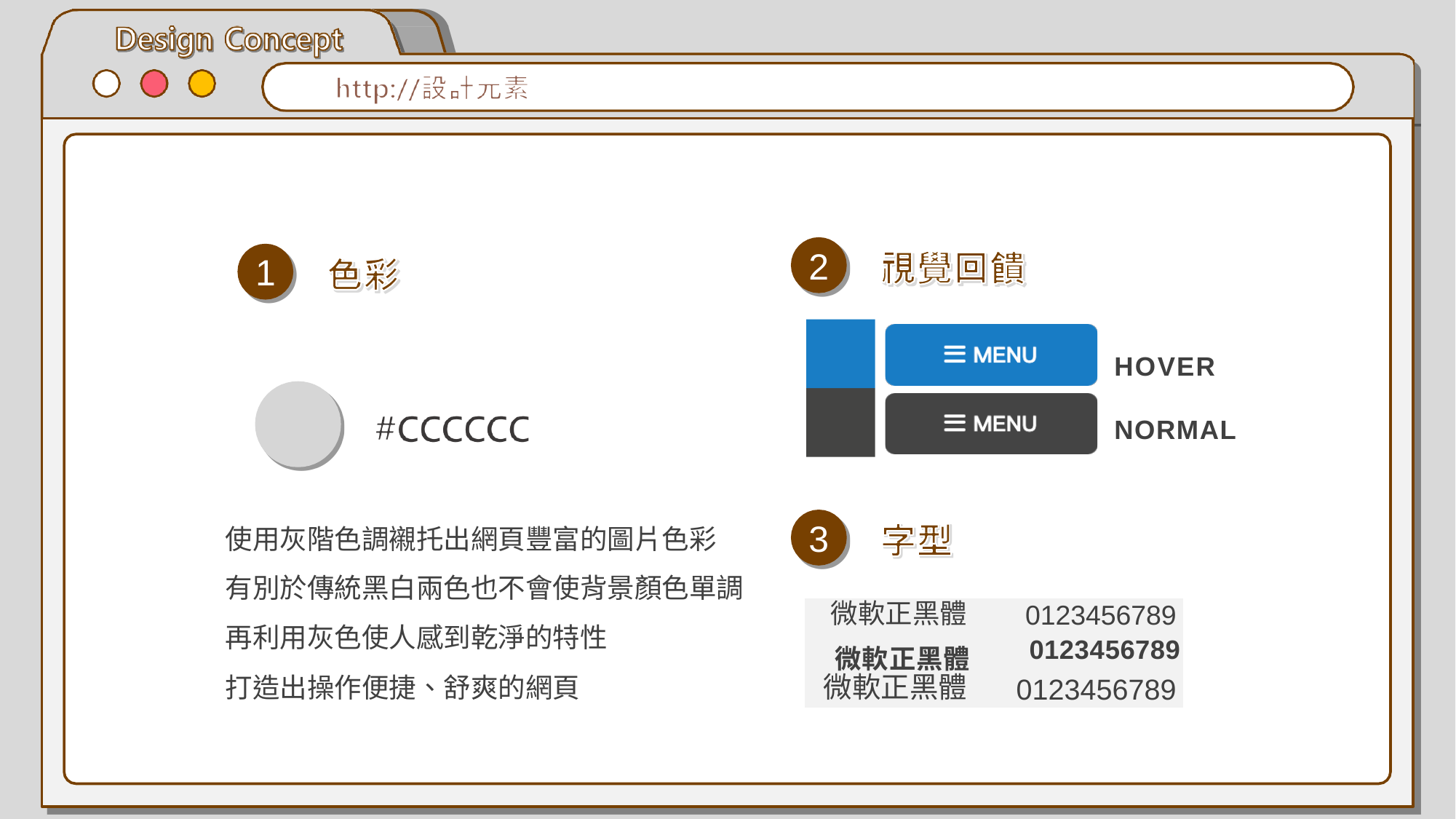

2

1

HOVER

NORMAL

使用灰階色調襯托出網頁豐富的圖片色彩 有別於傳統黑白兩色也不會使背景顏色單調 再利用灰色使人感到乾淨的特性
打造出操作便捷、舒爽的網頁

3

| 微軟正黑體 | 0123456789 |
| --- | --- |
| 微軟正黑體 | 0123456789 |
| 微軟正黑體 | 0123456789 |